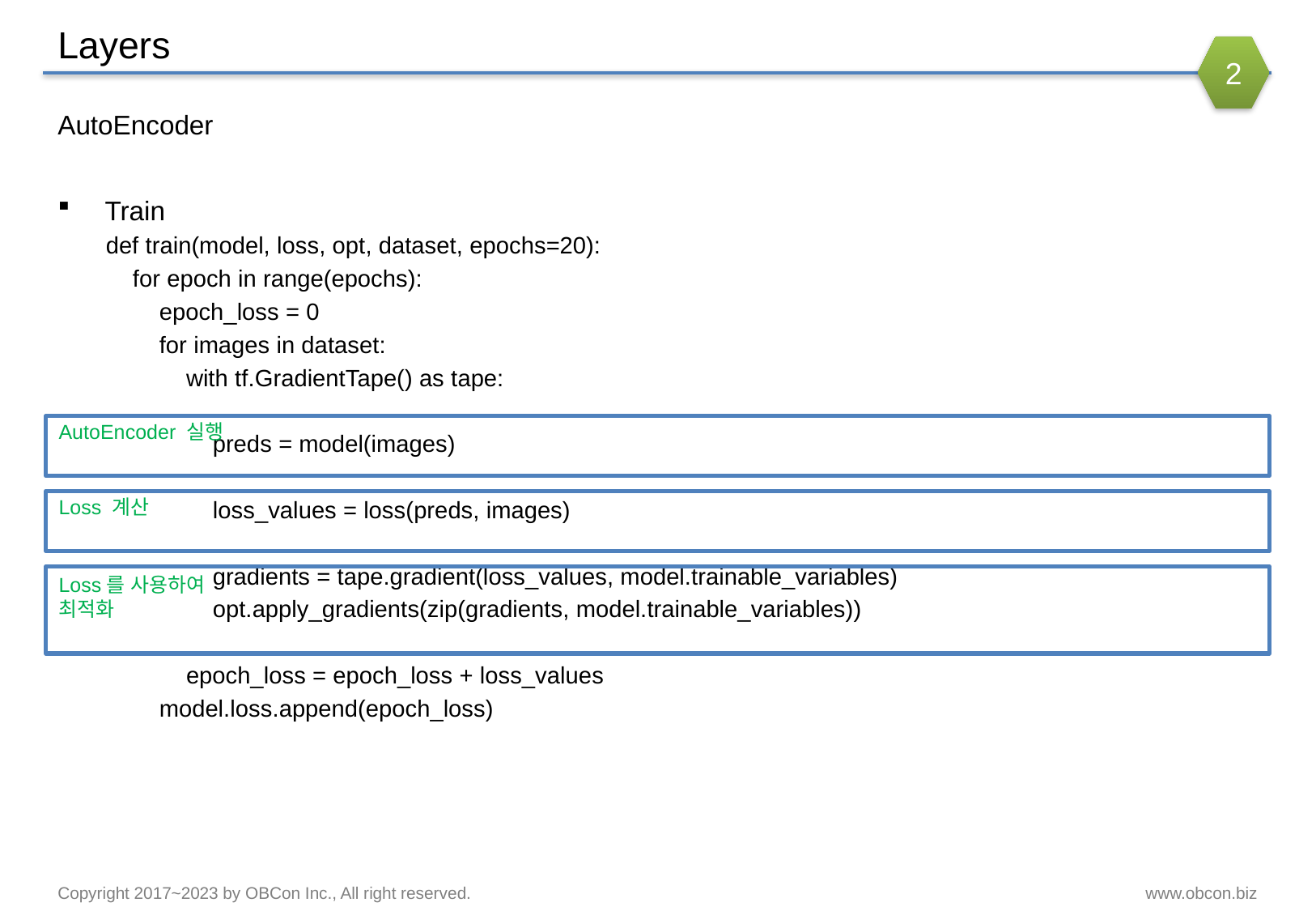

# Layers
2
AutoEncoder
Train
def train(model, loss, opt, dataset, epochs=20):
    for epoch in range(epochs):
        epoch_loss = 0
        for images in dataset:
            with tf.GradientTape() as tape:

                preds = model(images)

                loss_values = loss(preds, images)

                gradients = tape.gradient(loss_values, model.trainable_variables)
                opt.apply_gradients(zip(gradients, model.trainable_variables))

            epoch_loss = epoch_loss + loss_values
        model.loss.append(epoch_loss)

AutoEncoder 실행
Lo
Loss 계산
Lo
Loss를 사용하여
최적화